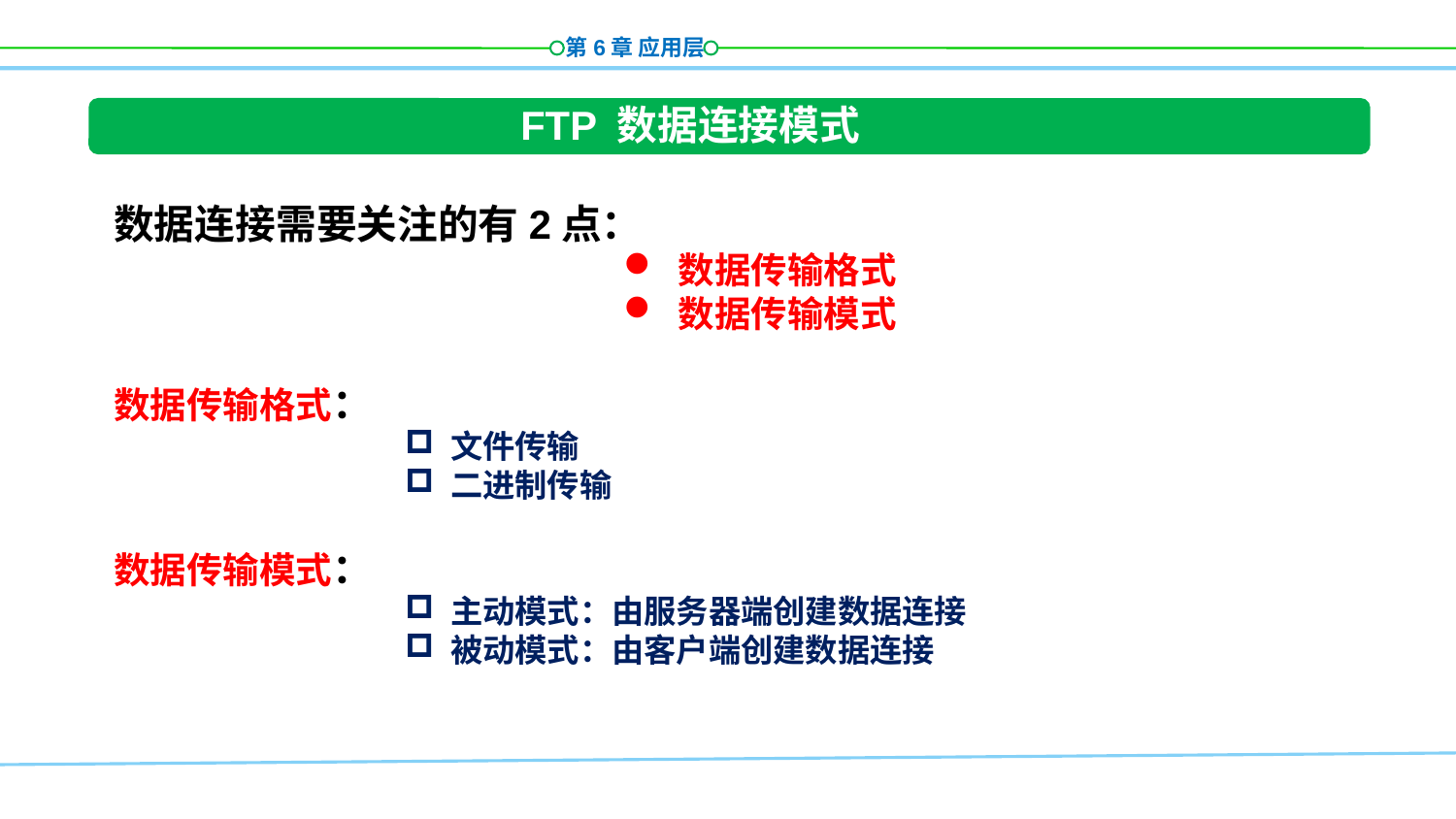

FTP 数据连接模式

数据连接需要关注的有2点：
数据传输格式
数据传输模式

数据传输格式：
文件传输
二进制传输

数据传输模式：
主动模式：由服务器端创建数据连接
被动模式：由客户端创建数据连接